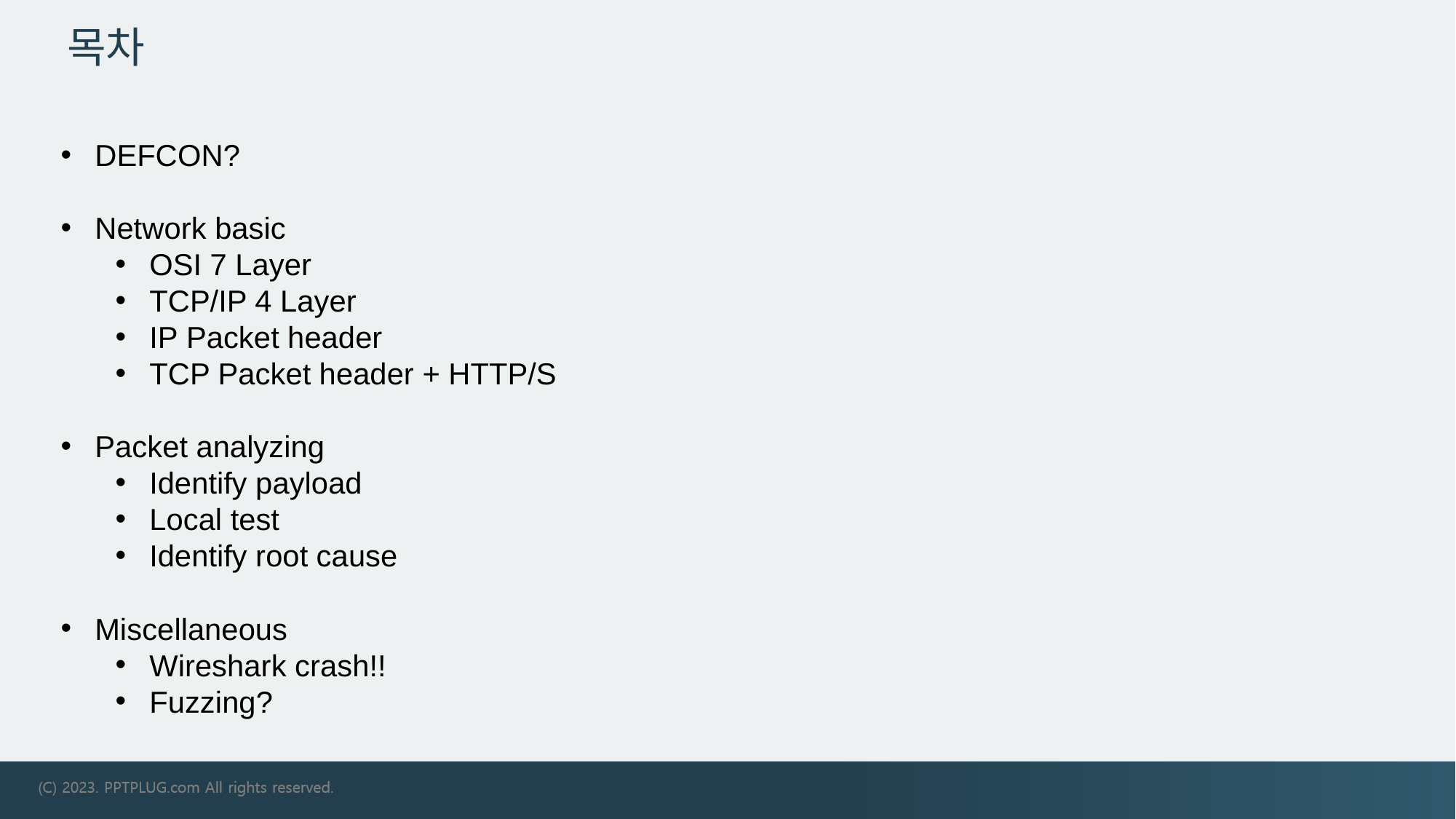

# 목차
DEFCON?

Network basic
OSI 7 Layer
TCP/IP 4 Layer
IP Packet header
TCP Packet header + HTTP/S

Packet analyzing
Identify payload
Local test
Identify root cause

Miscellaneous
Wireshark crash!!
Fuzzing?